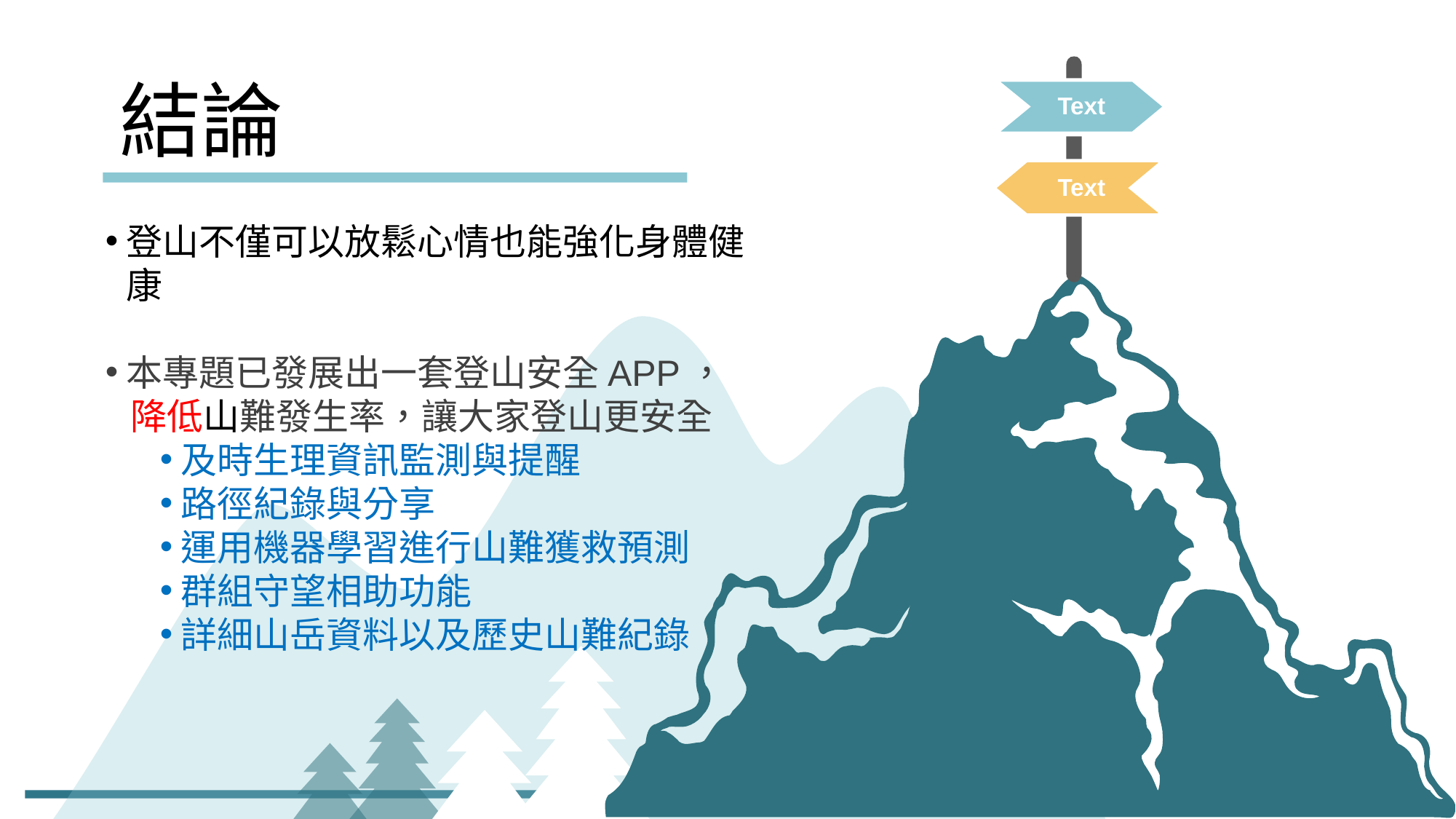

結論
Text
Text

登山不僅可以放鬆心情也能強化身體健康

本專題已發展出一套登山安全APP，
  降低山難發生率，讓大家登山更安全
及時生理資訊監測與提醒
路徑紀錄與分享
運用機器學習進行山難獲救預測
群組守望相助功能
詳細山岳資料以及歷史山難紀錄